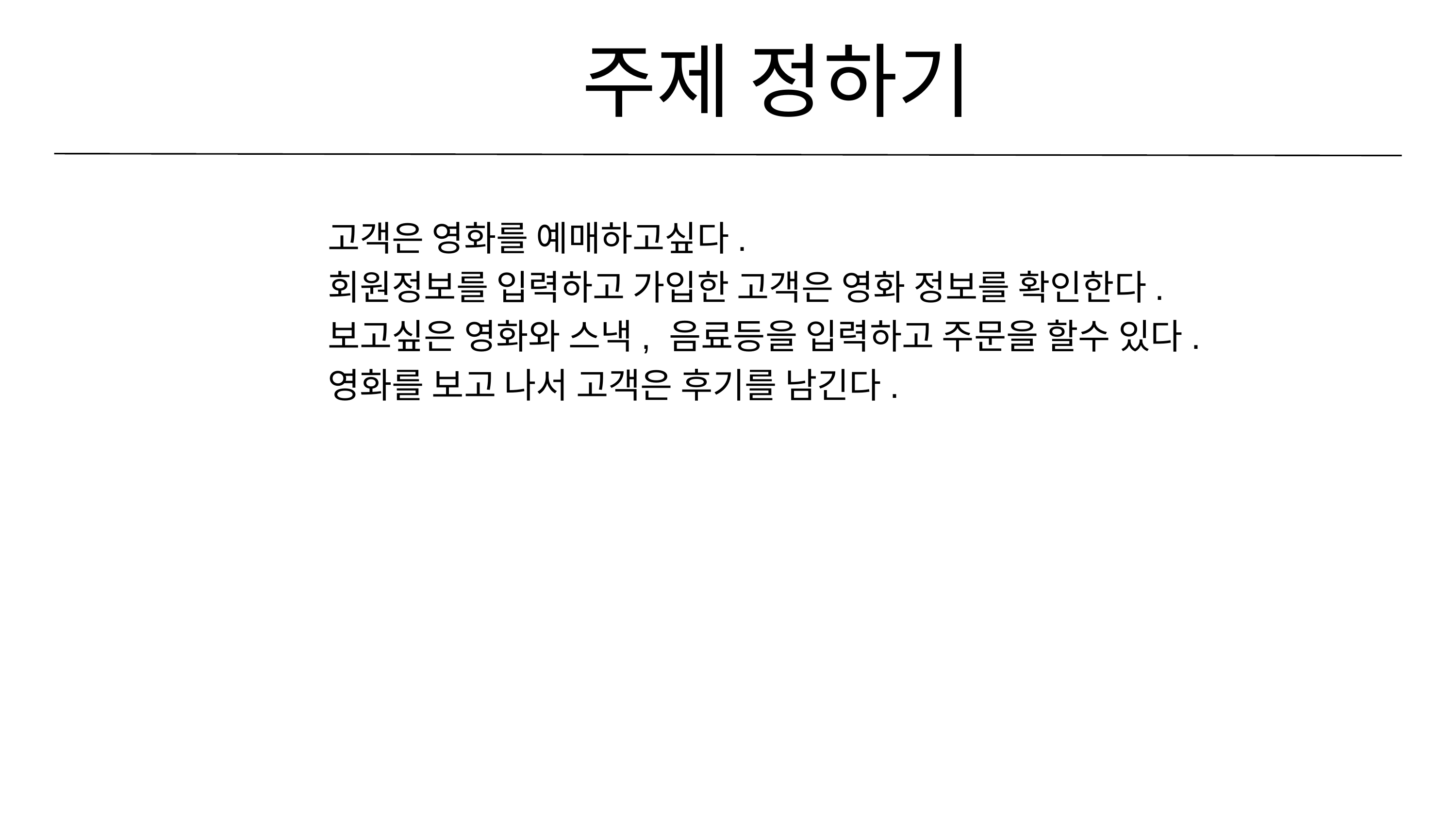

주제 정하기

고객은 영화를 예매하고싶다.
회원정보를 입력하고 가입한 고객은 영화 정보를 확인한다.
보고싶은 영화와 스낵, 음료등을 입력하고 주문을 할수 있다.
영화를 보고 나서 고객은 후기를 남긴다.